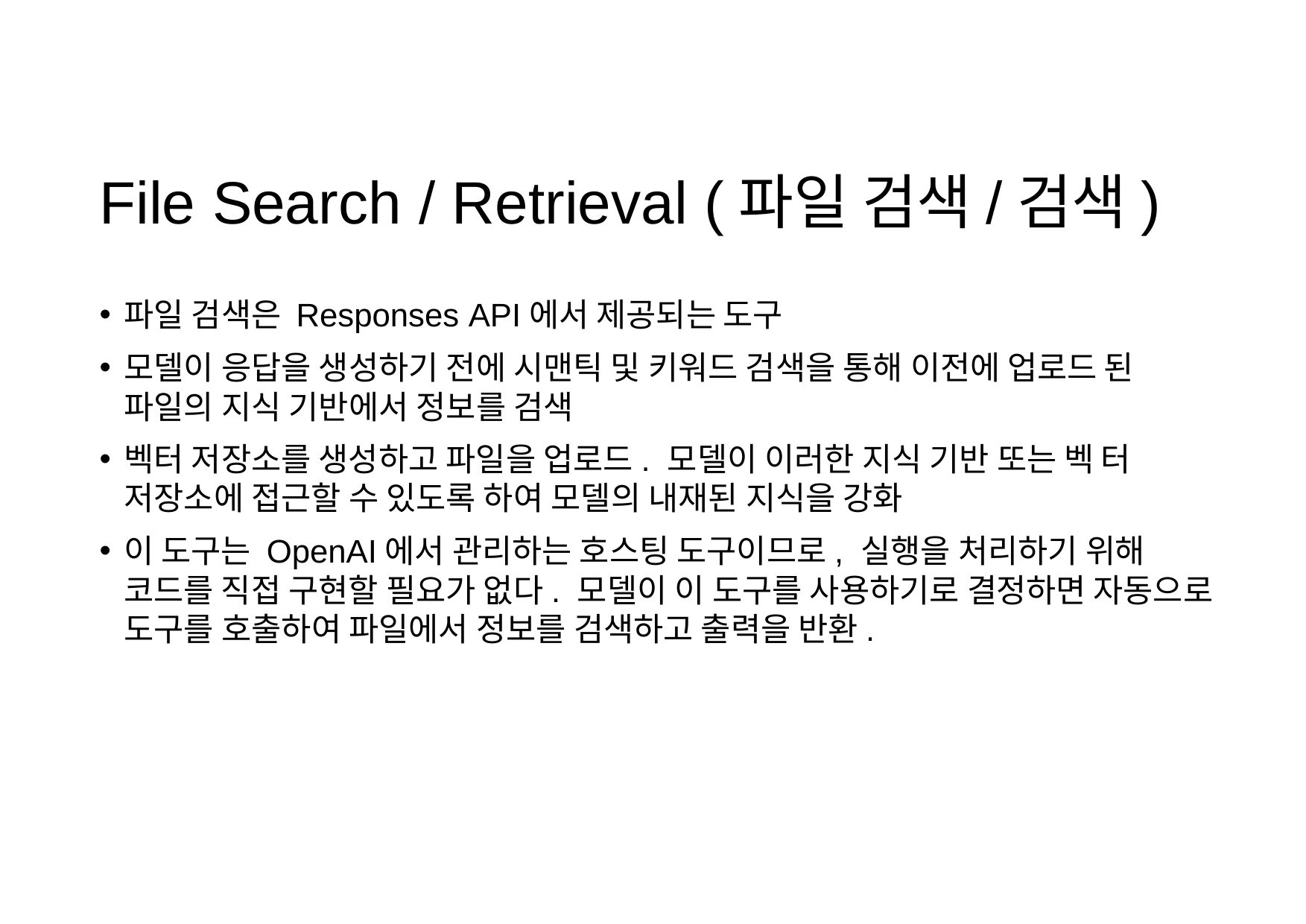

# File Search / Retrieval (파일 검색/검색)
파일 검색은 Responses API에서 제공되는 도구
모델이 응답을 생성하기 전에 시맨틱 및 키워드 검색을 통해 이전에 업로드 된 파일의 지식 기반에서 정보를 검색
벡터 저장소를 생성하고 파일을 업로드. 모델이 이러한 지식 기반 또는 벡 터 저장소에 접근할 수 있도록 하여 모델의 내재된 지식을 강화
이 도구는 OpenAI에서 관리하는 호스팅 도구이므로, 실행을 처리하기 위해 코드를 직접 구현할 필요가 없다. 모델이 이 도구를 사용하기로 결정하면 자동으로 도구를 호출하여 파일에서 정보를 검색하고 출력을 반환.